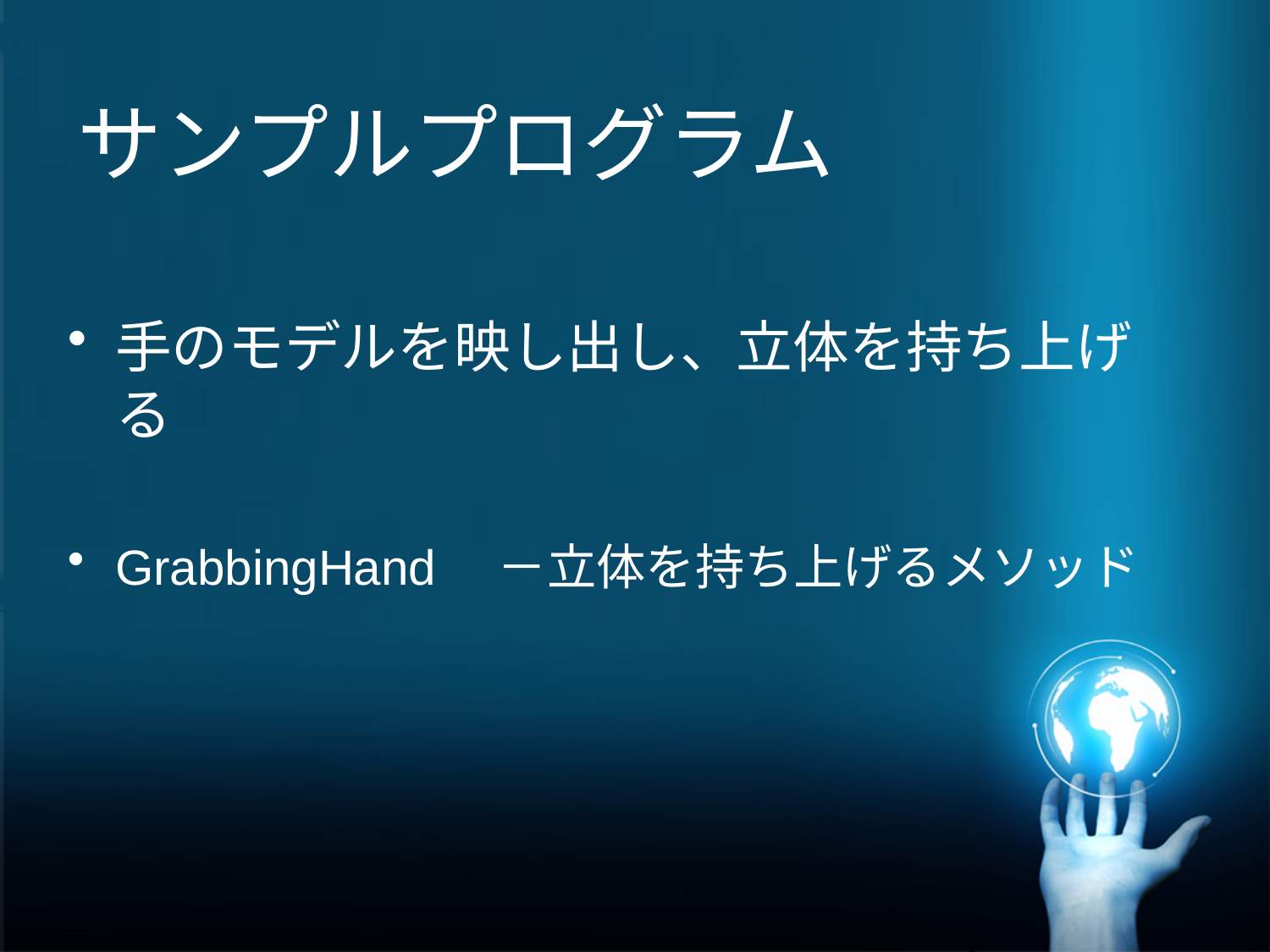

# サンプルプログラム

手のモデルを映し出し、立体を持ち上げる

GrabbingHand　－立体を持ち上げるメソッド